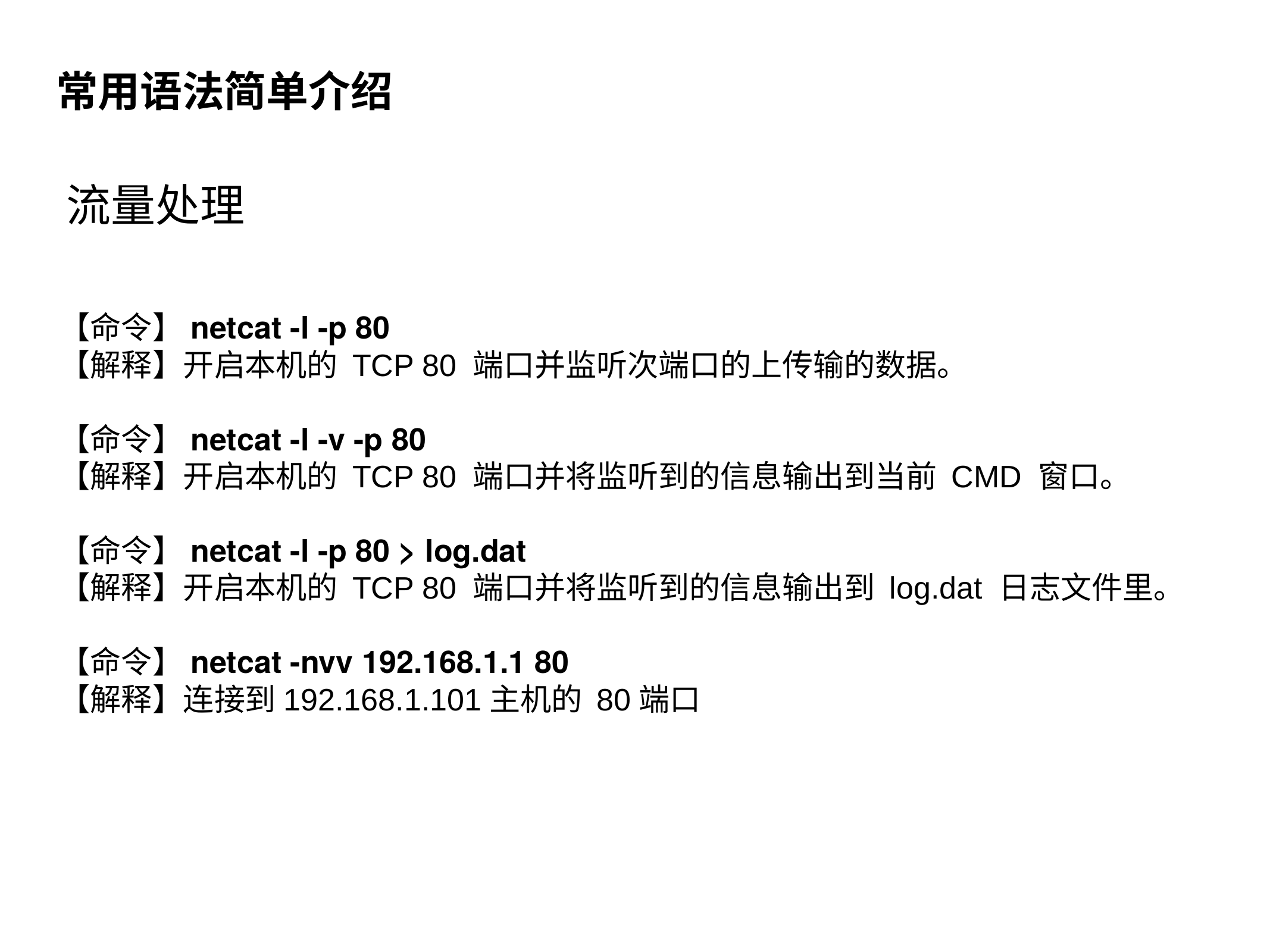

常用语法简单介绍
流量处理
【命令】netcat -l -p 80
【解释】开启本机的 TCP 80 端口并监听次端口的上传输的数据。

【命令】netcat -l -v -p 80
【解释】开启本机的 TCP 80 端口并将监听到的信息输出到当前 CMD 窗口。

【命令】netcat -l -p 80 > log.dat
【解释】开启本机的 TCP 80 端口并将监听到的信息输出到 log.dat 日志文件里。

【命令】netcat -nvv 192.168.1.1 80
【解释】连接到192.168.1.101主机的 80端口